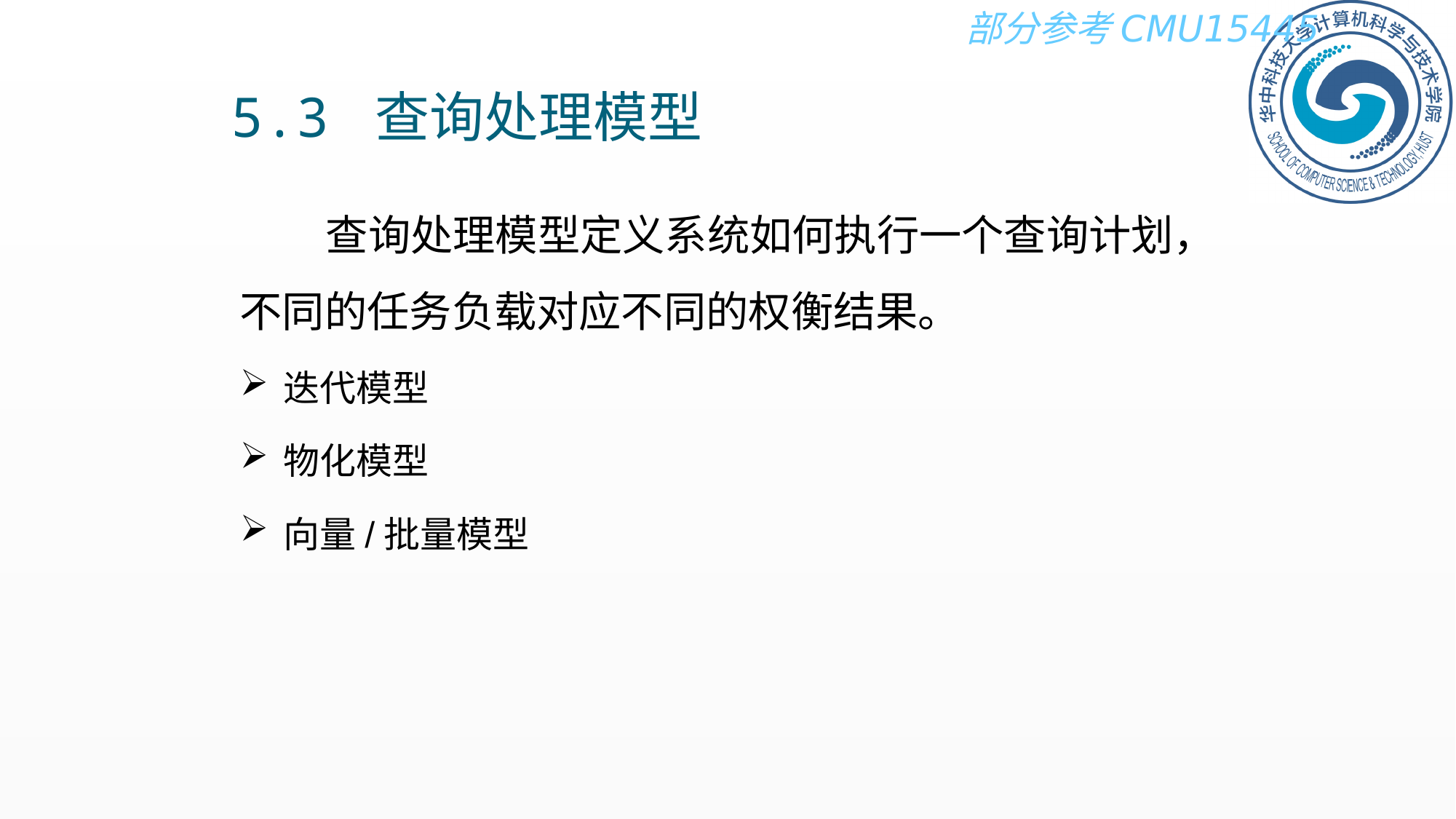

5.3 查询处理模型
        查询处理模型定义系统如何执行一个查询计划，不同的任务负载对应不同的权衡结果。
迭代模型
物化模型
向量/批量模型

139